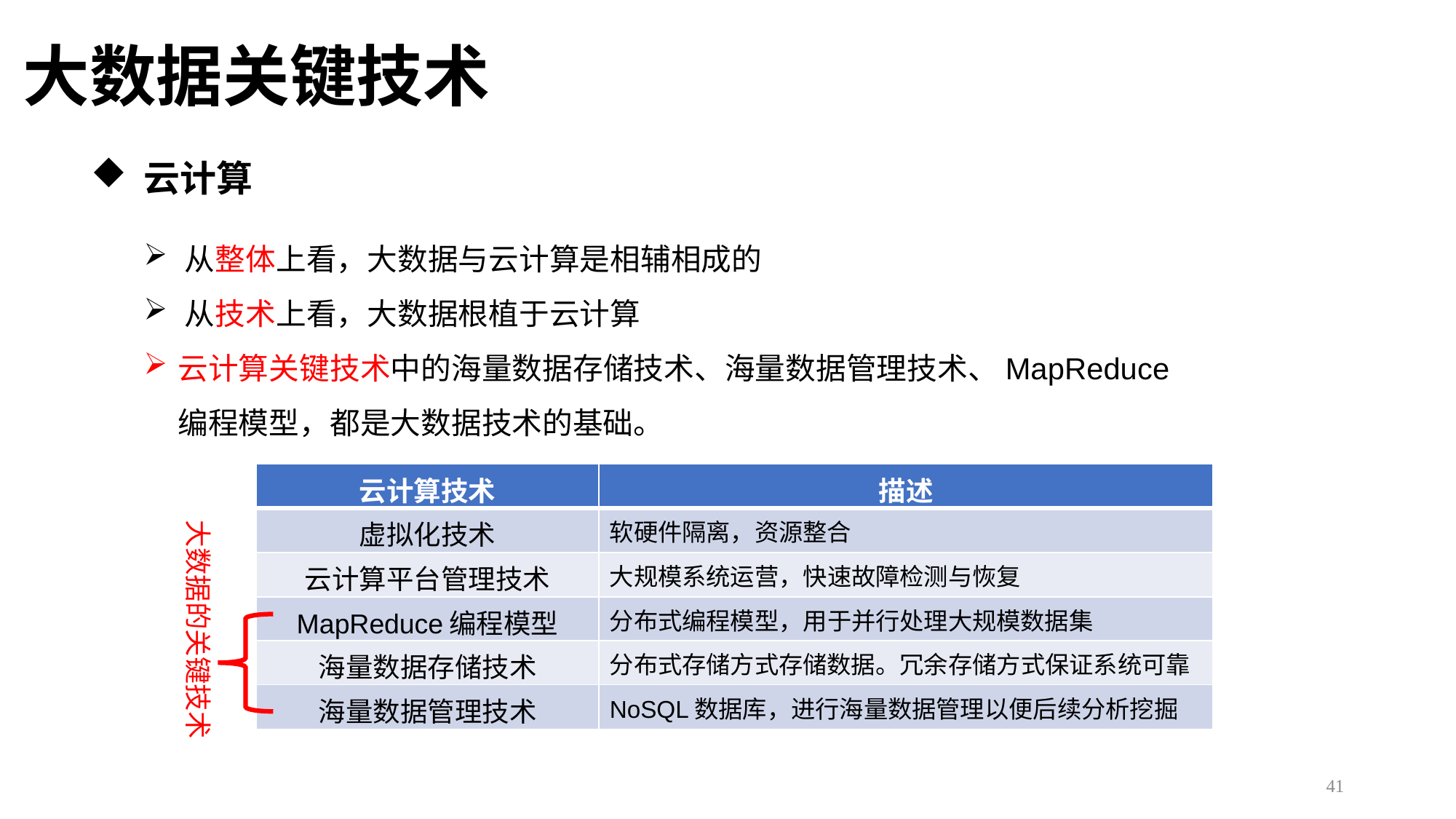

大数据关键技术

 云计算
从整体上看，大数据与云计算是相辅相成的
从技术上看，大数据根植于云计算
云计算关键技术中的海量数据存储技术、海量数据管理技术、MapReduce编程模型，都是大数据技术的基础。
| 云计算技术 | 描述 |
| --- | --- |
| 虚拟化技术 | 软硬件隔离，资源整合 |
| 云计算平台管理技术 | 大规模系统运营，快速故障检测与恢复 |
| MapReduce编程模型 | 分布式编程模型，用于并行处理大规模数据集 |
| 海量数据存储技术 | 分布式存储方式存储数据。冗余存储方式保证系统可靠 |
| 海量数据管理技术 | NoSQL数据库，进行海量数据管理以便后续分析挖掘 |
大数据的关键技术

41